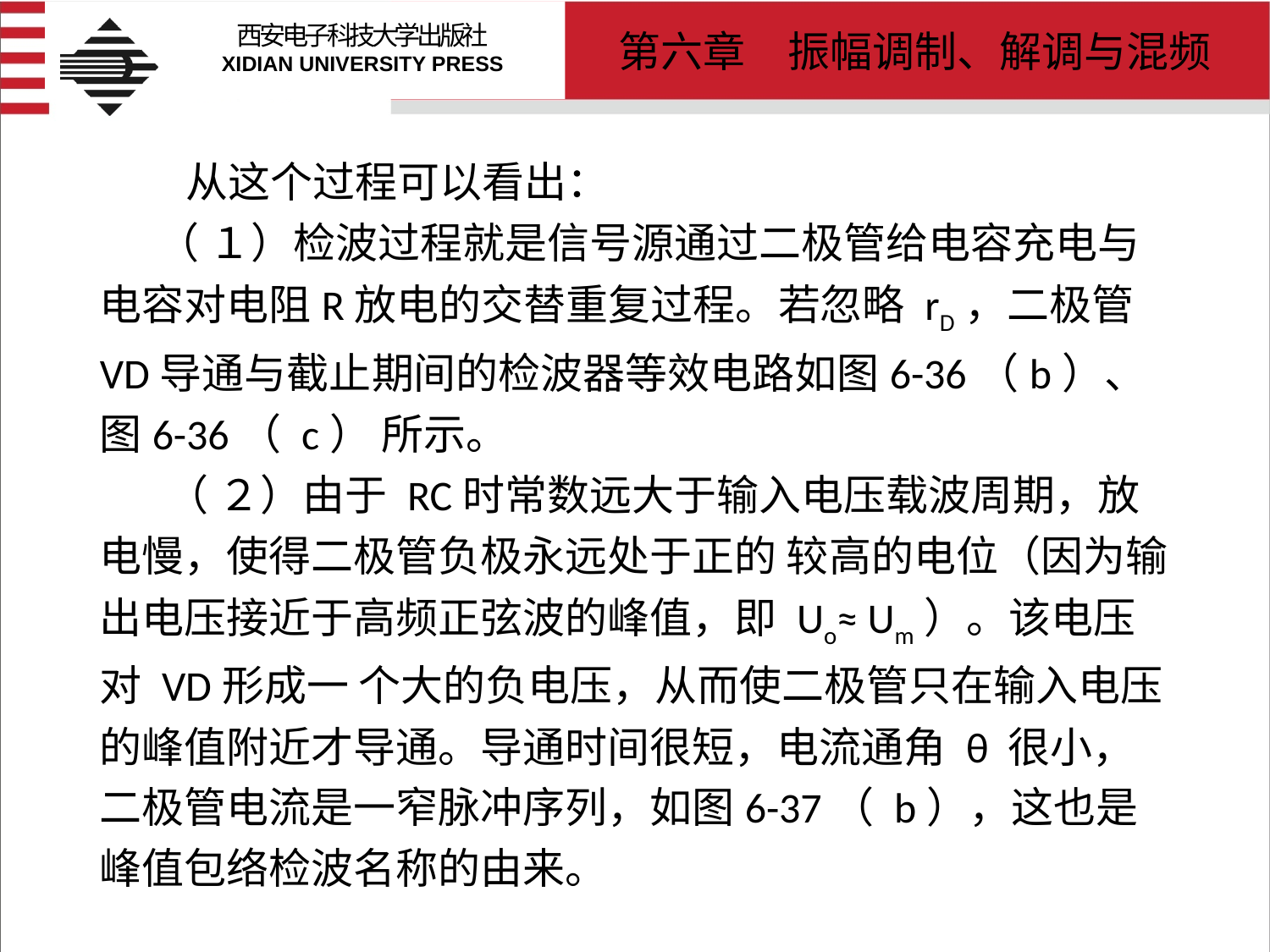

# 从这个过程可以看出： （ １）检波过程就是信号源通过二极管给电容充电与电容对电阻R放电的交替重复过程。若忽略 rD，二极管 VD导通与截止期间的检波器等效电路如图6-36（b）、图6-36（ c） 所示。 （ ２）由于 RC时常数远大于输入电压载波周期，放电慢，使得二极管负极永远处于正的 较高的电位（因为输出电压接近于高频正弦波的峰值，即 Uo≈ Um）。该电压对 VD形成一 个大的负电压，从而使二极管只在输入电压的峰值附近才导通。导通时间很短，电流通角 θ 很小，二极管电流是一窄脉冲序列，如图6-37（ b），这也是峰值包络检波名称的由来。